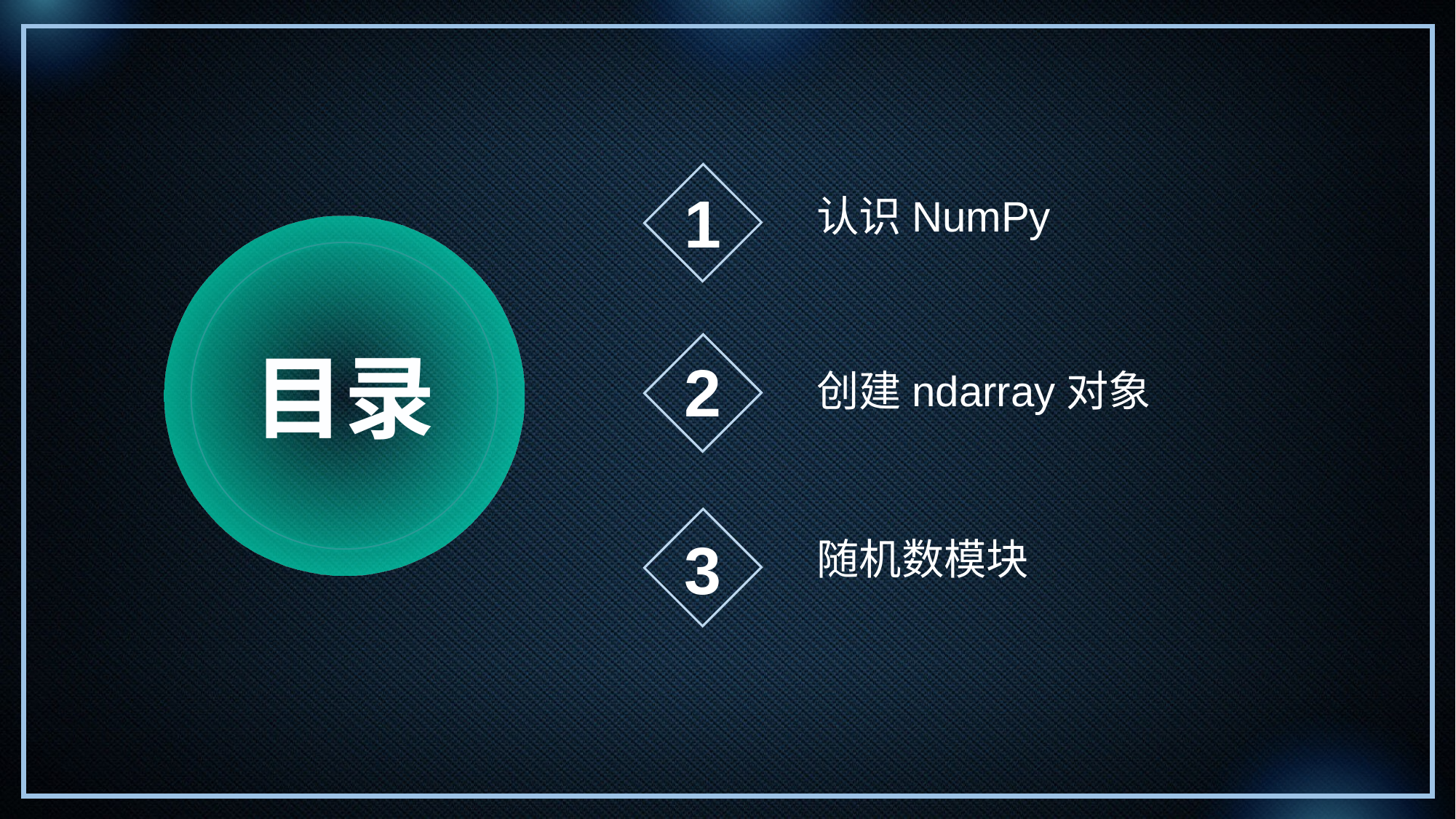

1

认识NumPy

目录
2

创建ndarray对象
3

随机数模块